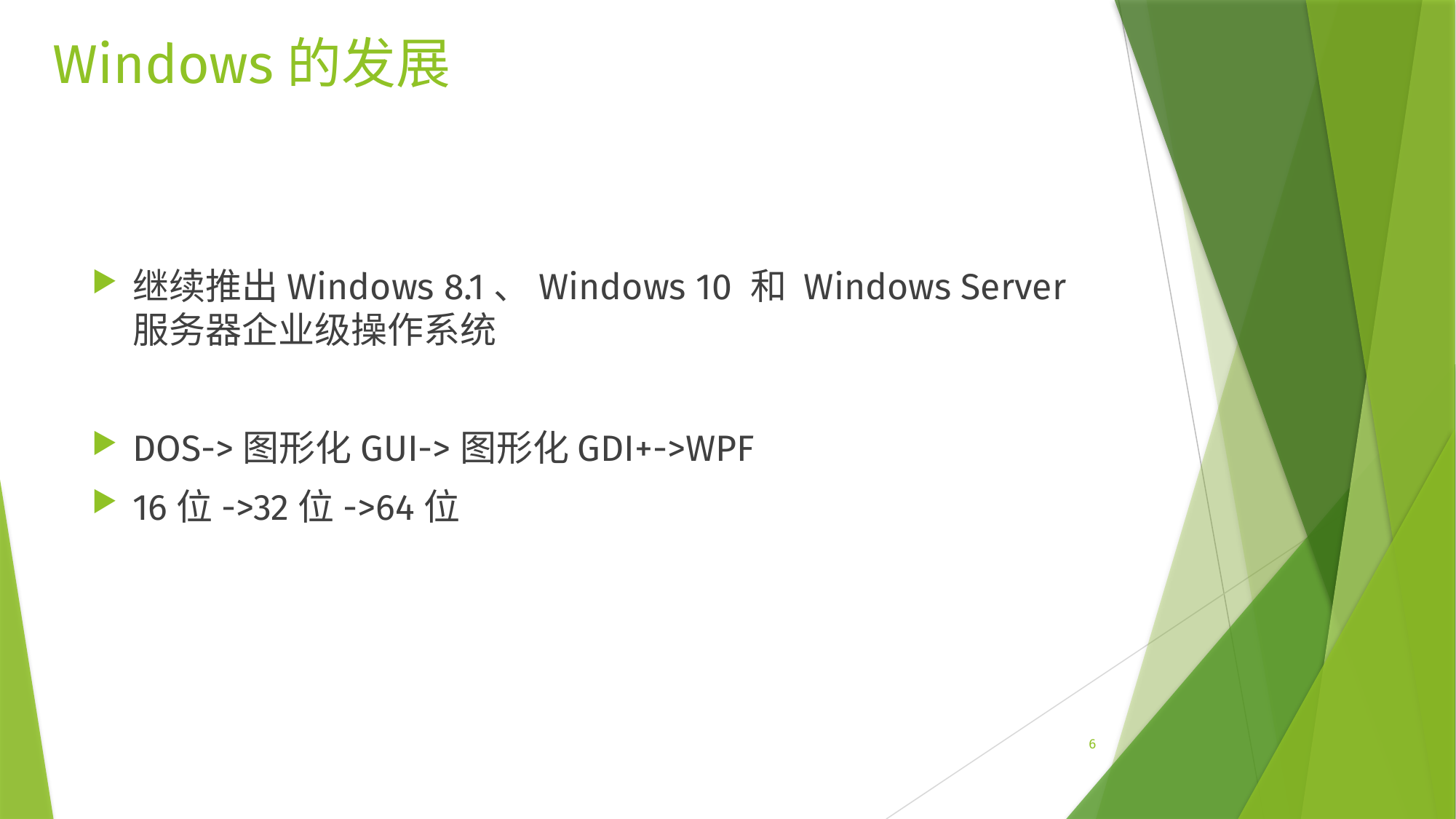

# Windows的发展
继续推出Windows 8.1、Windows 10 和 Windows Server服务器企业级操作系统

DOS->图形化GUI->图形化GDI+->WPF
16位->32位->64位
6